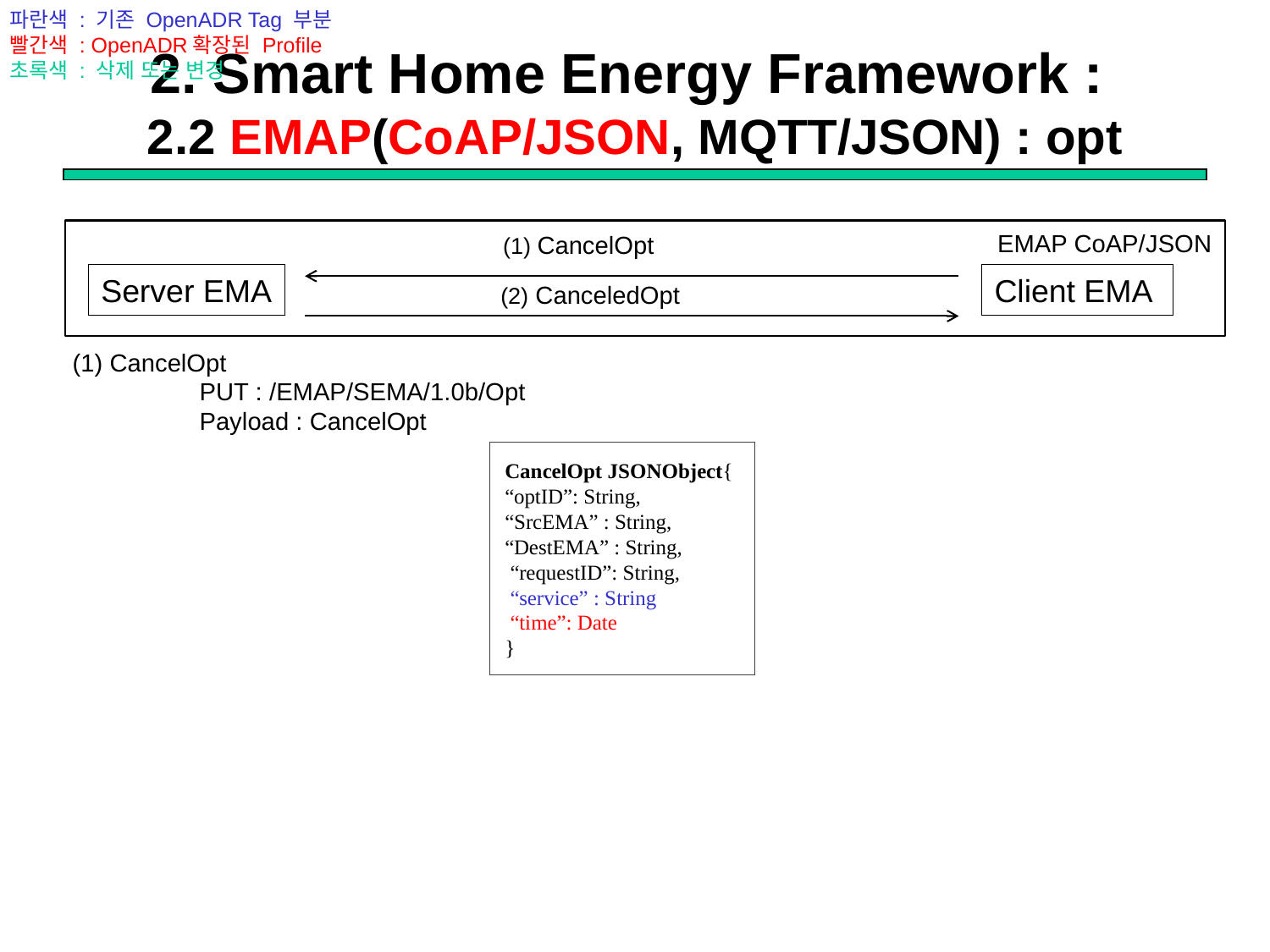

파란색 : 기존 OpenADR Tag 부분
빨간색 : OpenADR확장된 Profile
초록색 : 삭제 또는 변경
# 2. Smart Home Energy Framework : 2.2 EMAP(CoAP/JSON, MQTT/JSON) : opt

EMAP CoAP/JSON
(1) CancelOpt
Server EMA
Client EMA
(2) CanceledOpt
(1) CancelOpt
	PUT : /EMAP/SEMA/1.0b/Opt
	Payload : CancelOpt

CancelOpt JSONObject{
“optID”: String,
“SrcEMA” : String,
“DestEMA” : String,
 “requestID”: String,
 “service” : String
 “time”: Date
}